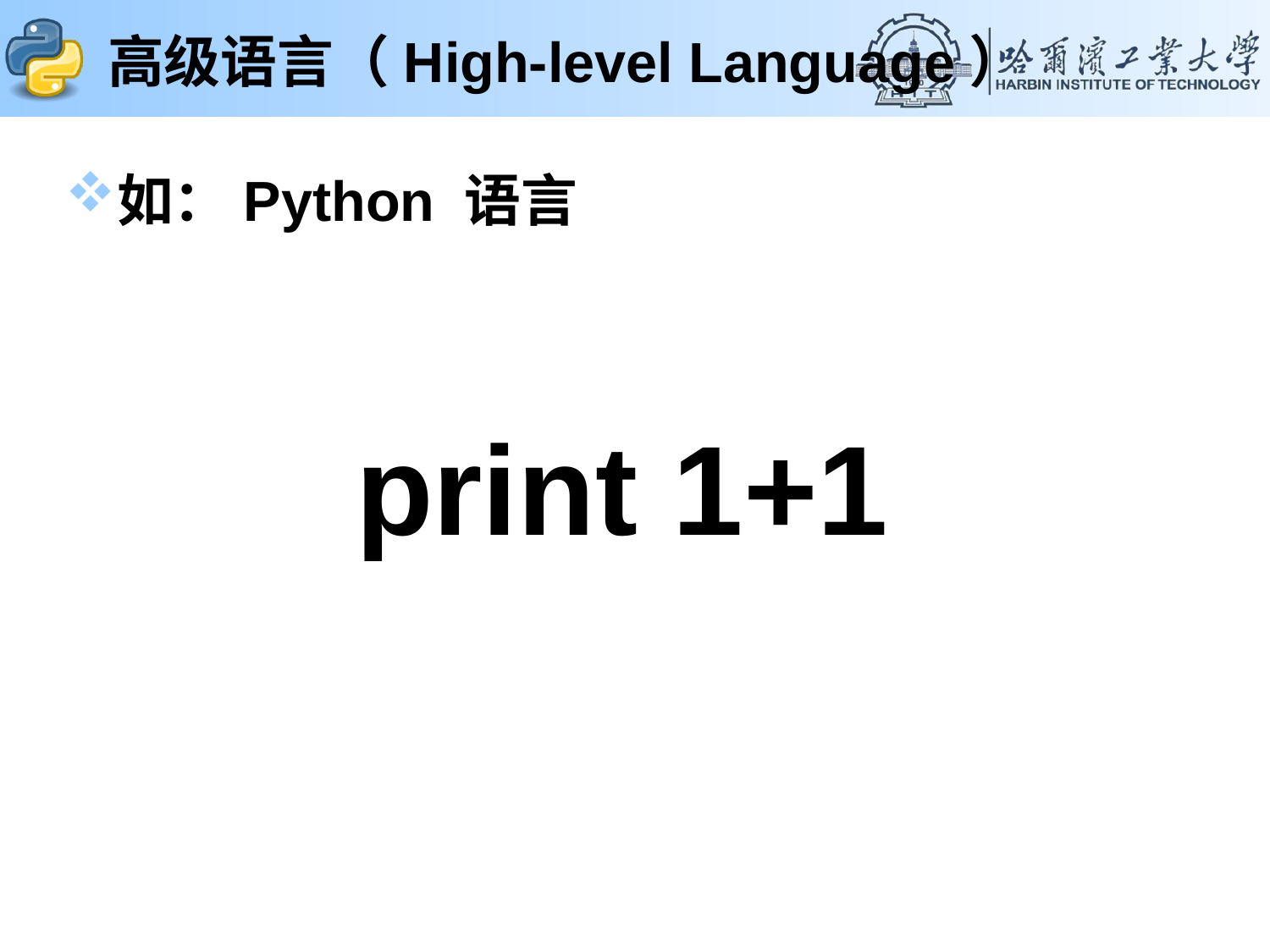

# 高级语言（High-level Language）
如：Python 语言
print 1+1